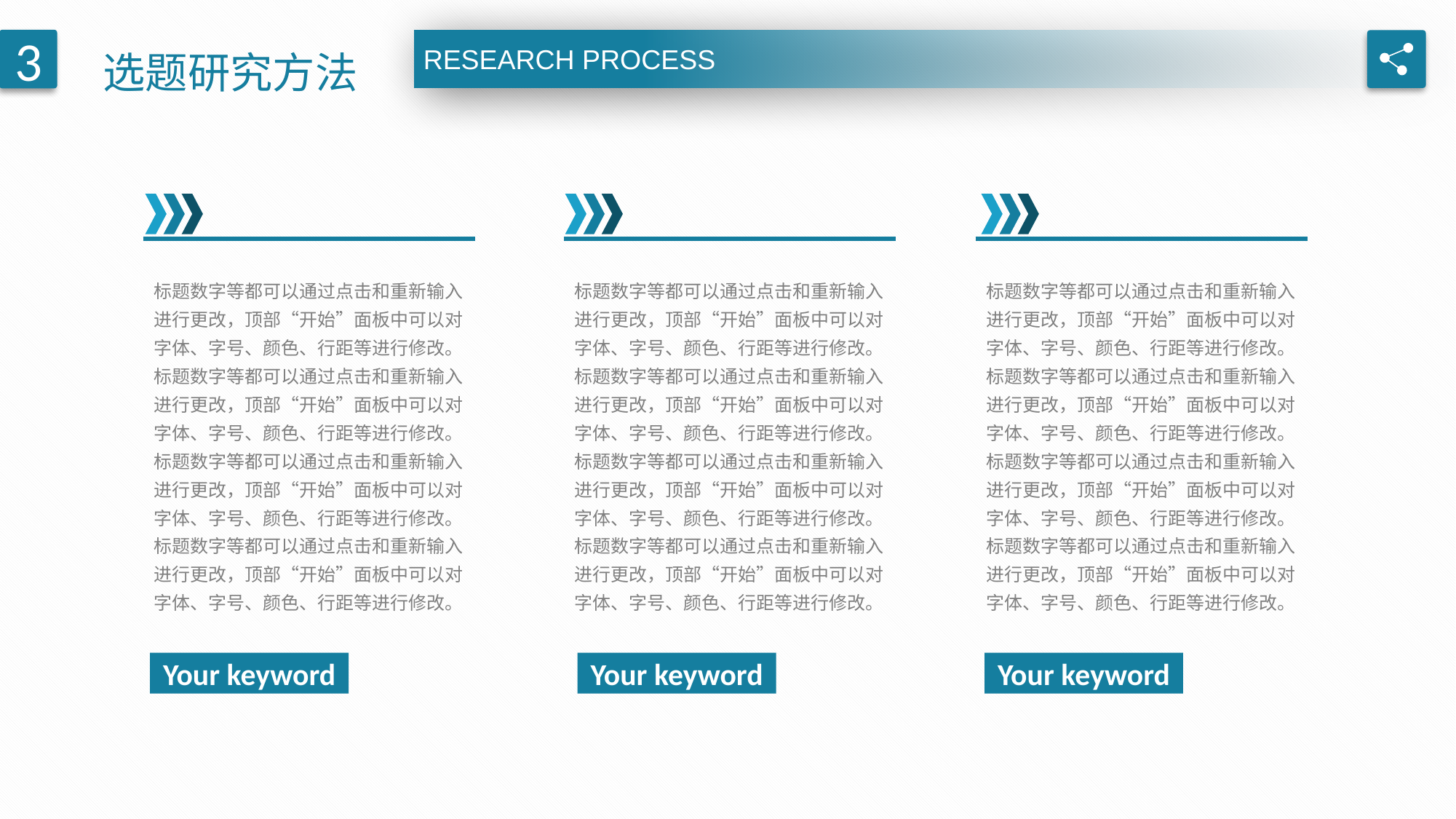

选题研究方法
3

RESEARCH PROCESS

标题数字等都可以通过点击和重新输入进行更改，顶部“开始”面板中可以对字体、字号、颜色、行距等进行修改。标题数字等都可以通过点击和重新输入进行更改，顶部“开始”面板中可以对字体、字号、颜色、行距等进行修改。标题数字等都可以通过点击和重新输入进行更改，顶部“开始”面板中可以对字体、字号、颜色、行距等进行修改。标题数字等都可以通过点击和重新输入进行更改，顶部“开始”面板中可以对字体、字号、颜色、行距等进行修改。
标题数字等都可以通过点击和重新输入进行更改，顶部“开始”面板中可以对字体、字号、颜色、行距等进行修改。标题数字等都可以通过点击和重新输入进行更改，顶部“开始”面板中可以对字体、字号、颜色、行距等进行修改。标题数字等都可以通过点击和重新输入进行更改，顶部“开始”面板中可以对字体、字号、颜色、行距等进行修改。标题数字等都可以通过点击和重新输入进行更改，顶部“开始”面板中可以对字体、字号、颜色、行距等进行修改。
标题数字等都可以通过点击和重新输入进行更改，顶部“开始”面板中可以对字体、字号、颜色、行距等进行修改。标题数字等都可以通过点击和重新输入进行更改，顶部“开始”面板中可以对字体、字号、颜色、行距等进行修改。标题数字等都可以通过点击和重新输入进行更改，顶部“开始”面板中可以对字体、字号、颜色、行距等进行修改。标题数字等都可以通过点击和重新输入进行更改，顶部“开始”面板中可以对字体、字号、颜色、行距等进行修改。
Your keyword
Your keyword
Your keyword